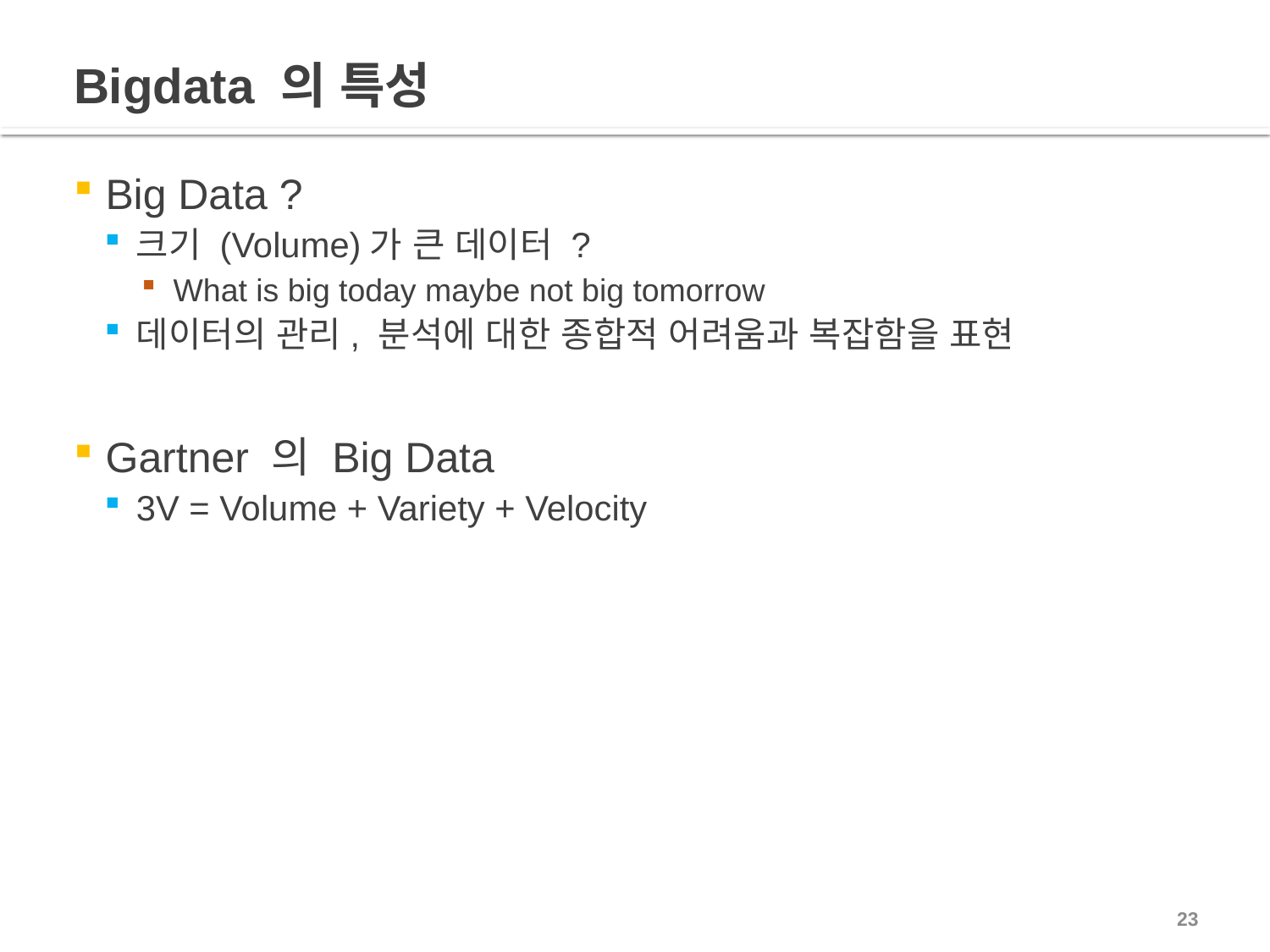

# Bigdata 의 특성
Big Data ?
크기 (Volume)가 큰 데이터 ?
What is big today maybe not big tomorrow
데이터의 관리, 분석에 대한 종합적 어려움과 복잡함을 표현

Gartner 의 Big Data
3V = Volume + Variety + Velocity

23